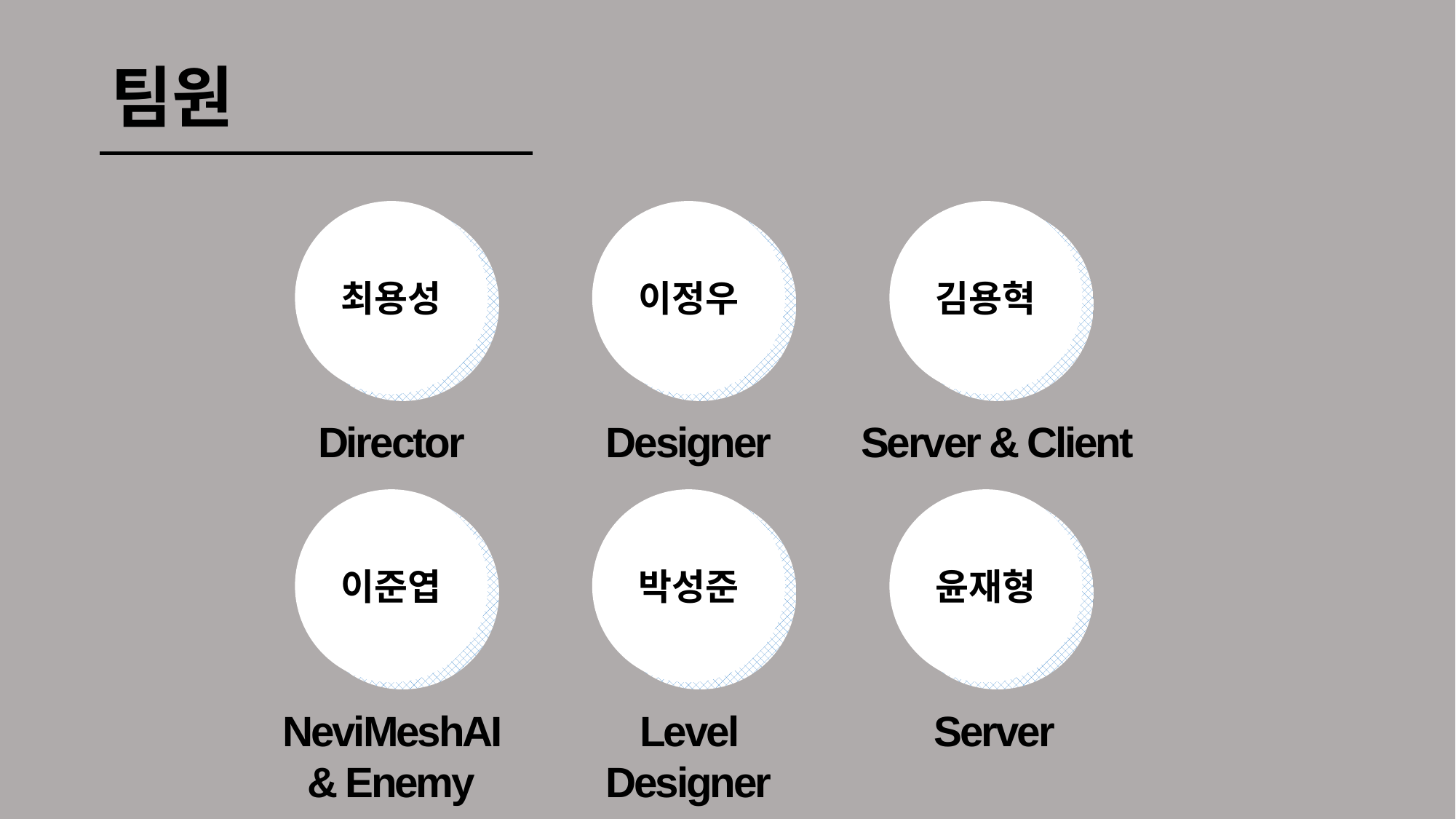

# 팀원

최용성
이정우
김용혁
Director
Designer
Server & Client

이준엽
박성준
윤재형
NeviMeshAI & Enemy
Level Designer
Server